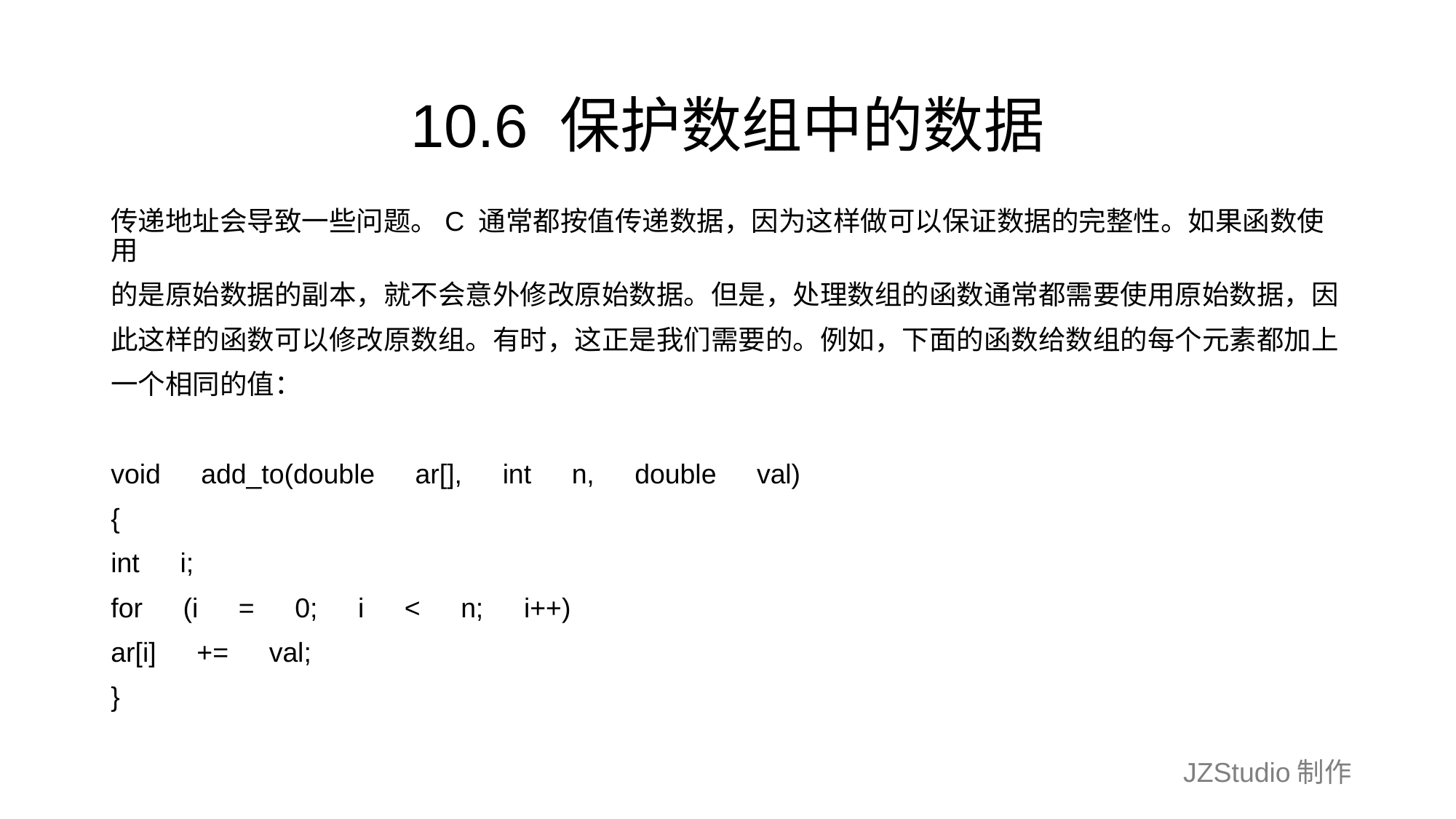

# 10.6 保护数组中的数据
传递地址会导致一些问题。C 通常都按值传递数据，因为这样做可以保证数据的完整性。如果函数使用
的是原始数据的副本，就不会意外修改原始数据。但是，处理数组的函数通常都需要使用原始数据，因
此这样的函数可以修改原数组。有时，这正是我们需要的。例如，下面的函数给数组的每个元素都加上
一个相同的值：

void　add_to(double　ar[],　int　n,　double　val)
{
int　i;
for　(i　=　0;　i　<　n;　i++)
ar[i]　+=　val;
}